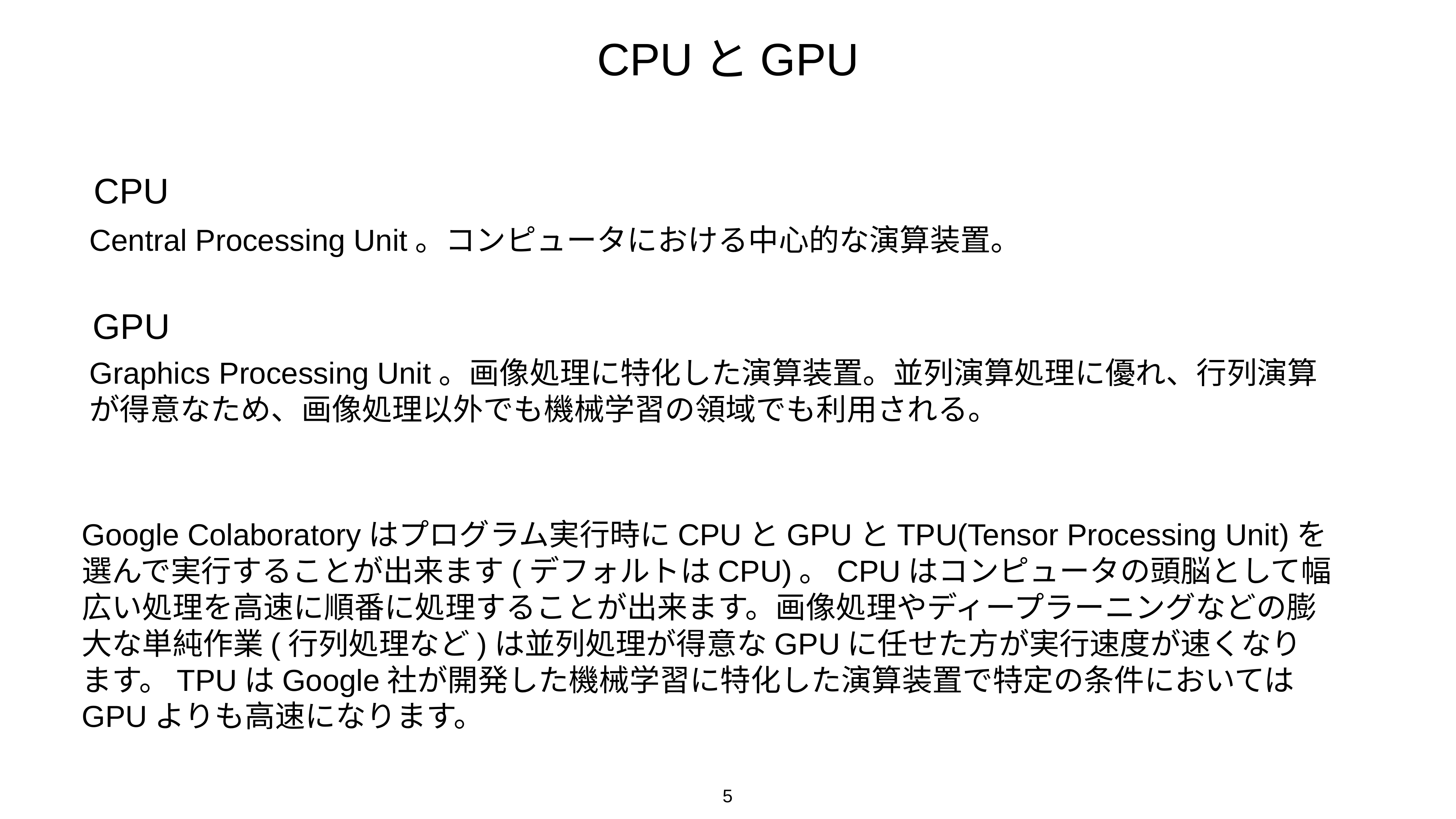

CPUとGPU
CPU
Central Processing Unit。コンピュータにおける中心的な演算装置。
GPU
Graphics Processing Unit。画像処理に特化した演算装置。並列演算処理に優れ、行列演算が得意なため、画像処理以外でも機械学習の領域でも利用される。
Google Colaboratoryはプログラム実行時にCPUとGPUとTPU(Tensor Processing Unit)を選んで実行することが出来ます(デフォルトはCPU)。CPUはコンピュータの頭脳として幅広い処理を高速に順番に処理することが出来ます。画像処理やディープラーニングなどの膨大な単純作業(行列処理など)は並列処理が得意なGPUに任せた方が実行速度が速くなります。TPUはGoogle社が開発した機械学習に特化した演算装置で特定の条件においてはGPUよりも高速になります。
5